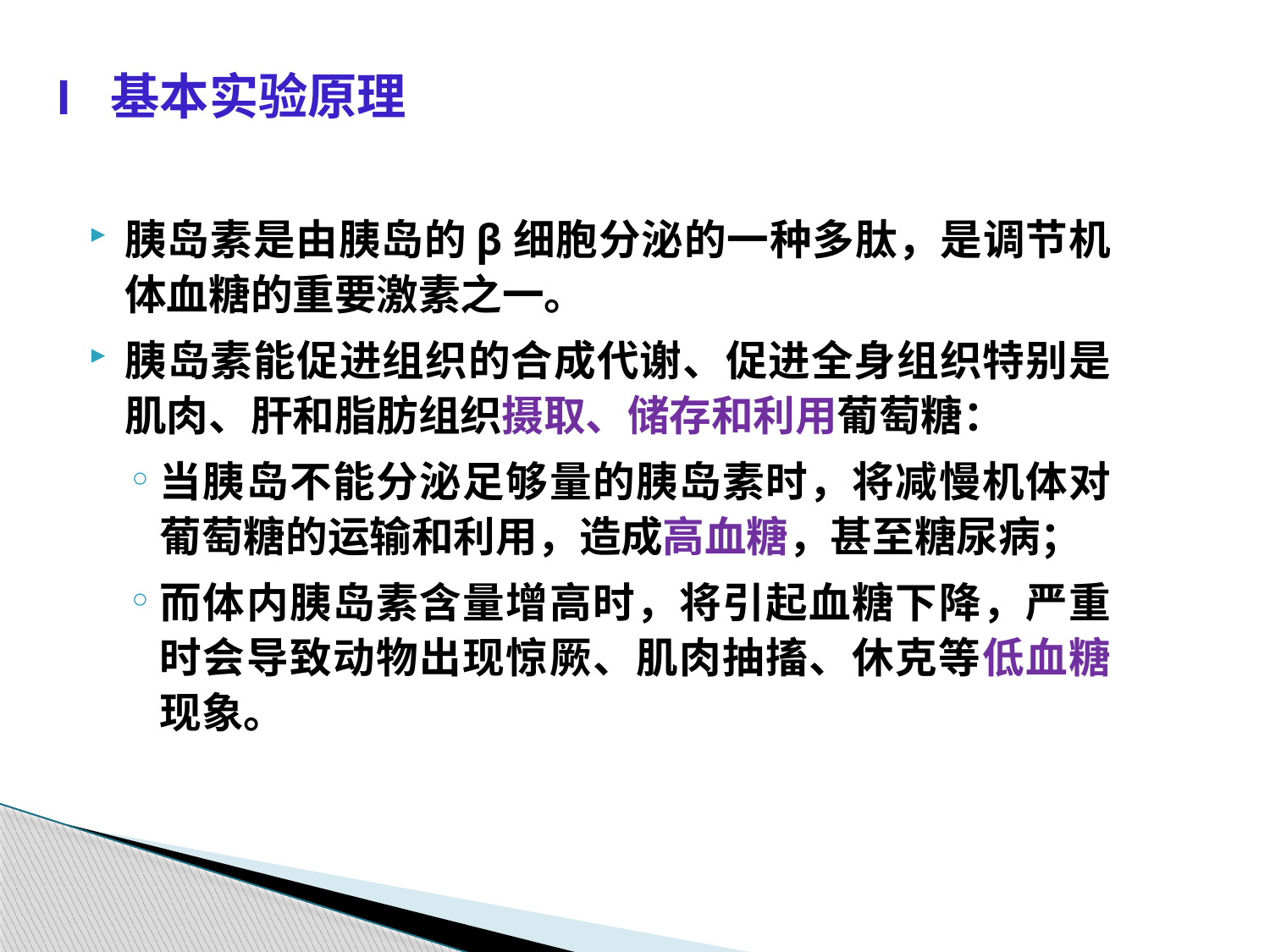

I  基本实验原理
胰岛素是由胰岛的β细胞分泌的一种多肽，是调节机体血糖的重要激素之一。
胰岛素能促进组织的合成代谢、促进全身组织特别是肌肉、肝和脂肪组织摄取、储存和利用葡萄糖：
当胰岛不能分泌足够量的胰岛素时，将减慢机体对葡萄糖的运输和利用，造成高血糖，甚至糖尿病；
而体内胰岛素含量增高时，将引起血糖下降，严重时会导致动物出现惊厥、肌肉抽搐、休克等低血糖现象。